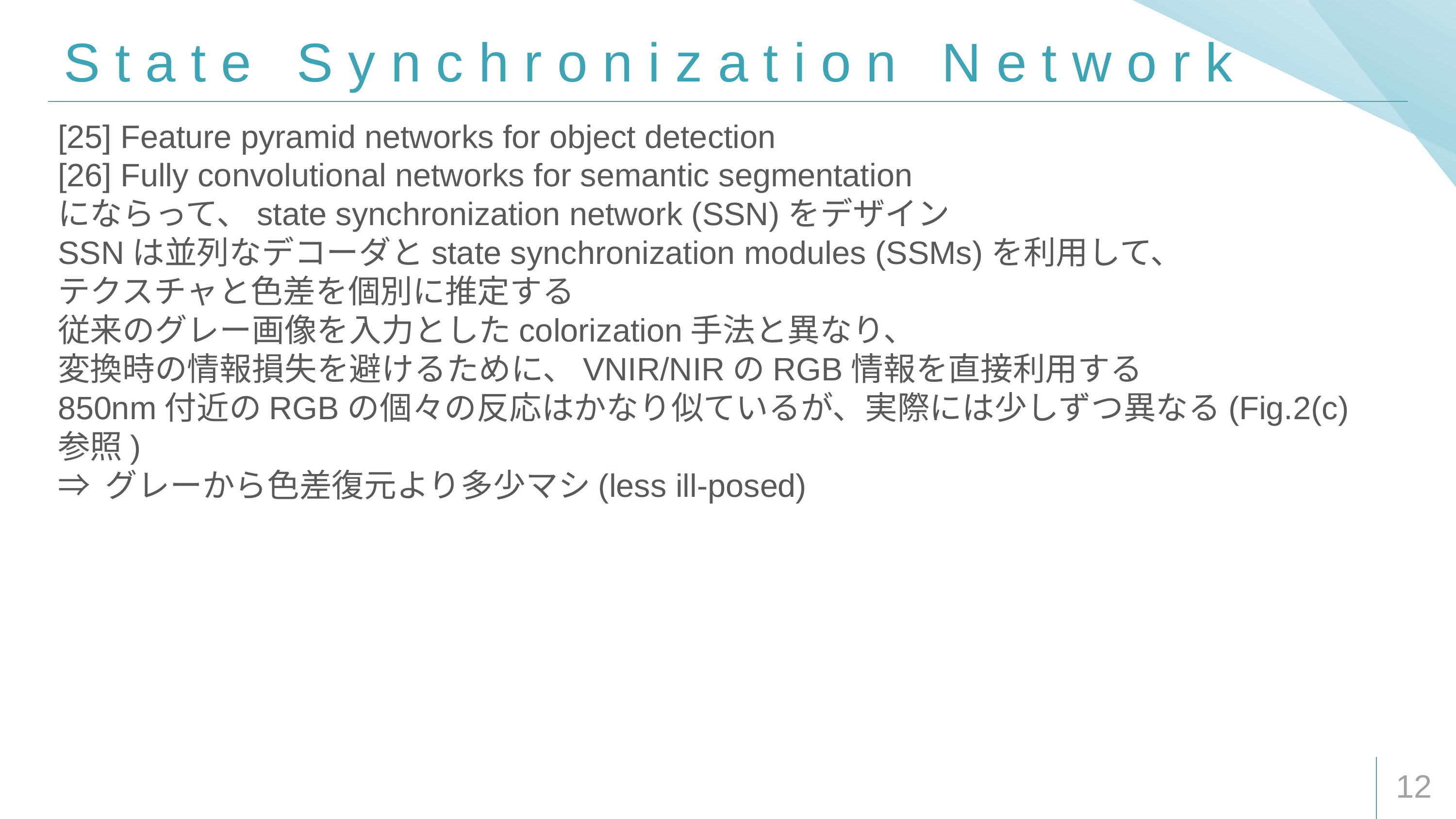

# State Synchronization Network
[25] Feature pyramid networks for object detection
[26] Fully convolutional networks for semantic segmentation
にならって、state synchronization network (SSN)をデザイン
SSNは並列なデコーダとstate synchronization modules (SSMs)を利用して、
テクスチャと色差を個別に推定する
従来のグレー画像を入力としたcolorization手法と異なり、
変換時の情報損失を避けるために、VNIR/NIRのRGB情報を直接利用する
850nm付近のRGBの個々の反応はかなり似ているが、実際には少しずつ異なる(Fig.2(c)参照)
⇒ グレーから色差復元より多少マシ(less ill-posed)
12